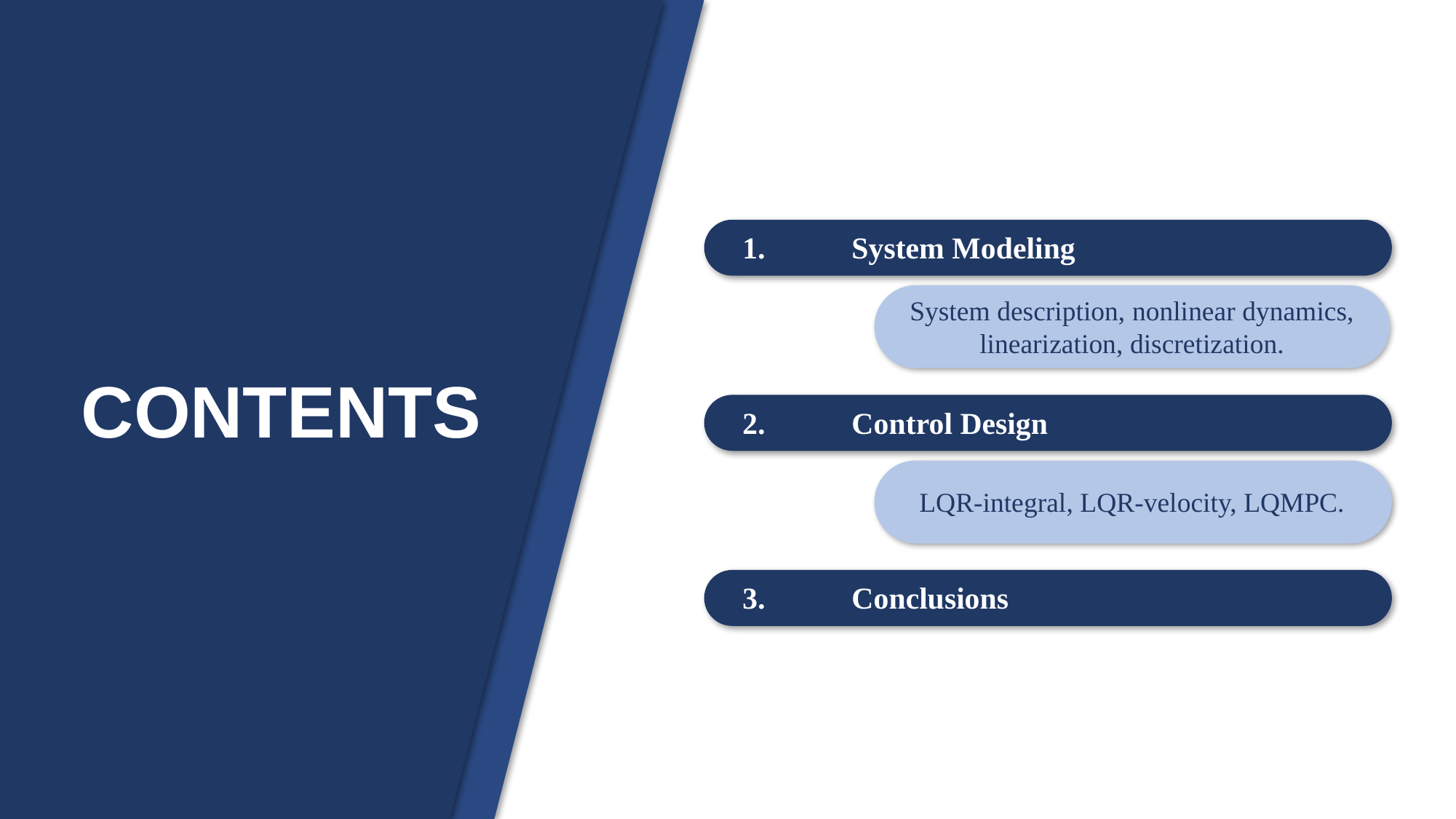

1. 	System Modeling
이 곳에 네번째 소제목을 적어주세요

System description, nonlinear dynamics, linearization, discretization.
CONTENTS

2. 	Control Design
이 곳에 네번째 소제목을 적어주세요

LQR-integral, LQR-velocity, LQMPC.

3. 	Conclusions
이 곳에 네번째 소제목을 적어주세요